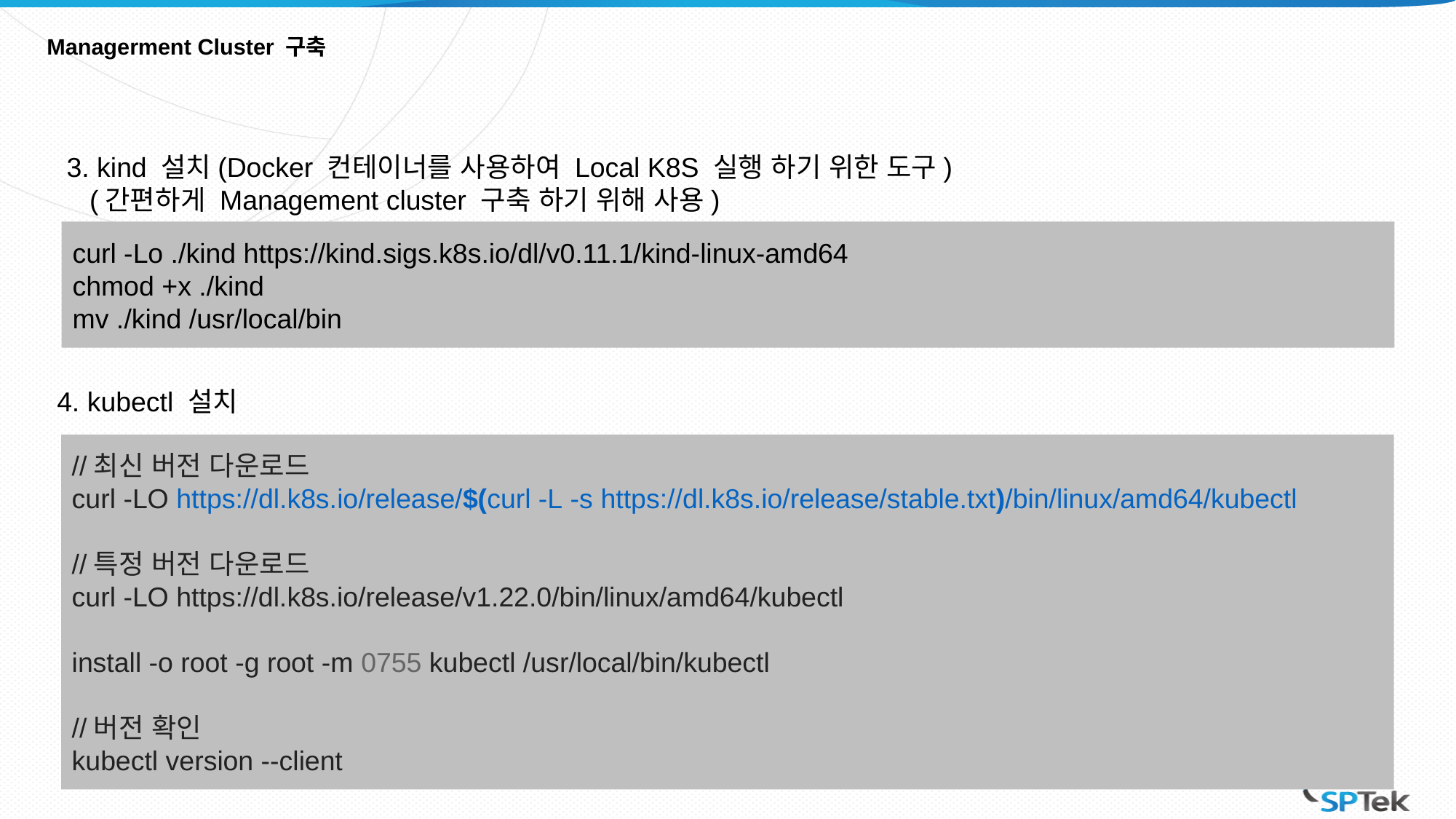

# Managerment Cluster 구축
3. kind 설치(Docker 컨테이너를 사용하여 Local K8S 실행 하기 위한 도구)
   (간편하게 Management cluster 구축 하기 위해 사용)
curl -Lo ./kind https://kind.sigs.k8s.io/dl/v0.11.1/kind-linux-amd64
chmod +x ./kind
mv ./kind /usr/local/bin
4. kubectl 설치
//최신 버전 다운로드
curl -LO https://dl.k8s.io/release/$(curl -L -s https://dl.k8s.io/release/stable.txt)/bin/linux/amd64/kubectl

//특정 버전 다운로드
curl -LO https://dl.k8s.io/release/v1.22.0/bin/linux/amd64/kubectl

install -o root -g root -m 0755 kubectl /usr/local/bin/kubectl

//버전 확인
kubectl version --client